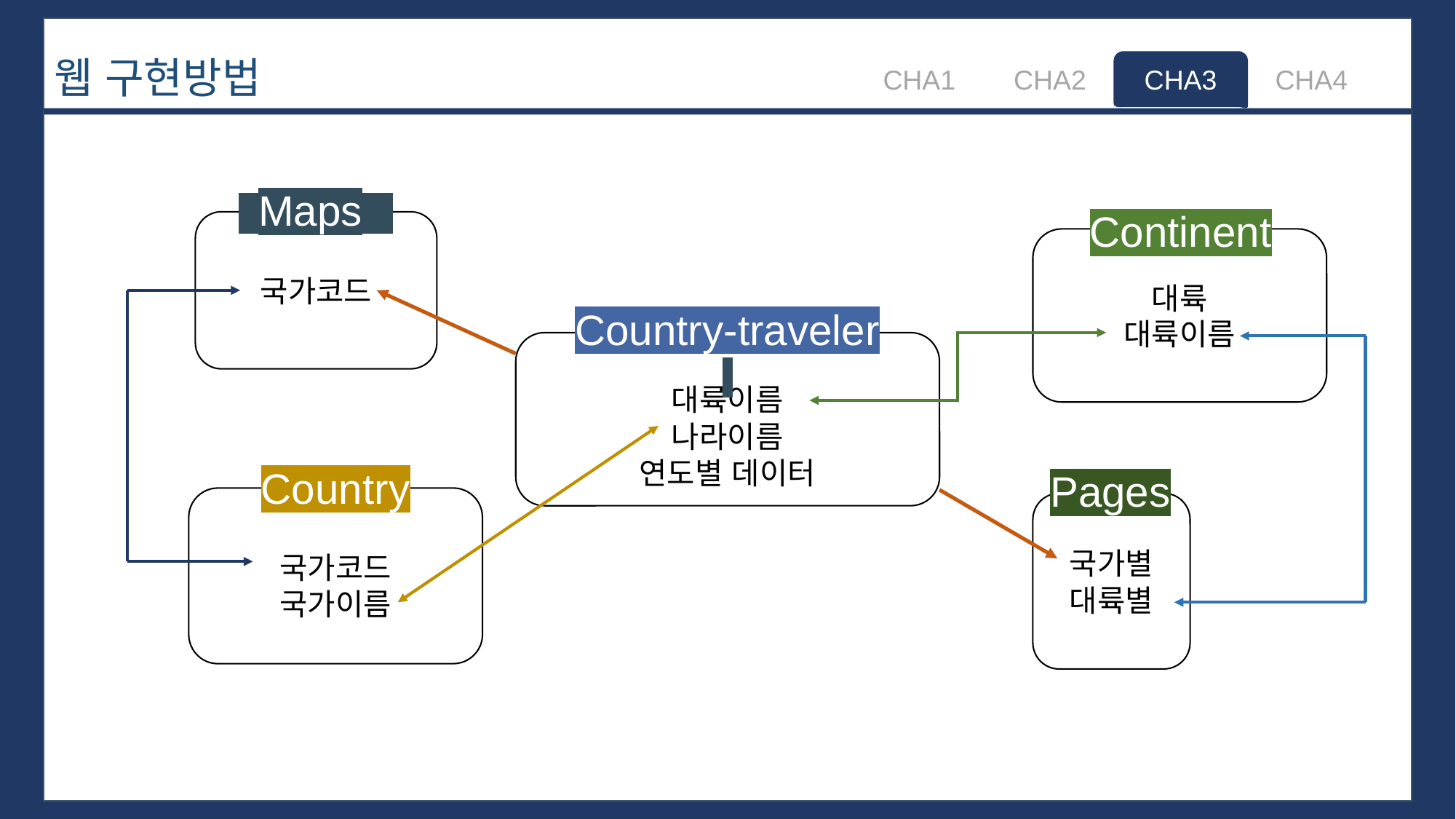

웹 구현방법

CHA1
CHA2
CHA3
CHA4

0Maps0
국가코드
Continent
대륙
대륙이름
Country-traveler

대륙이름
나라이름
연도별 데이터
Country
국가코드
국가이름
Pages
국가별
대륙별